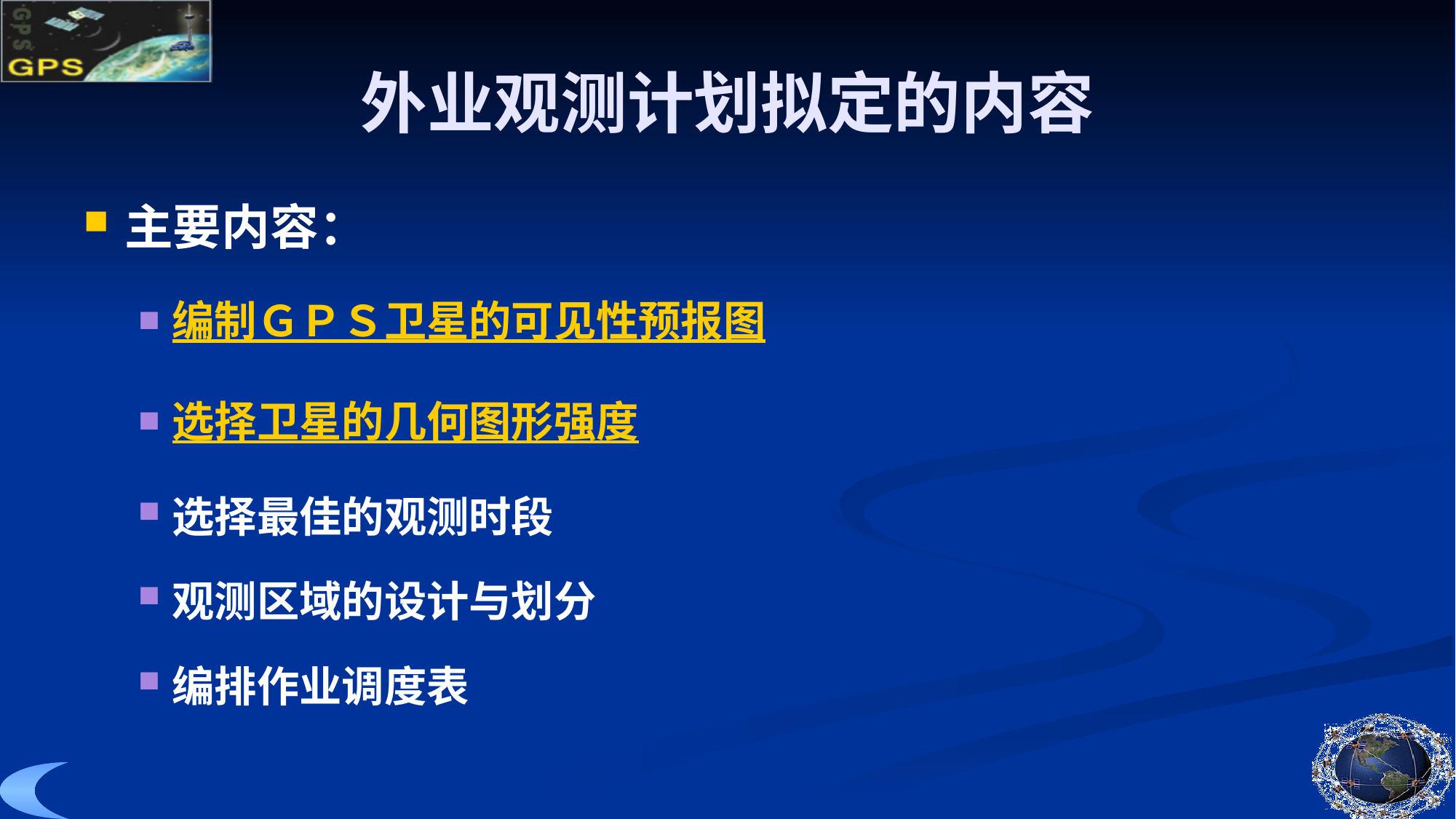

# 外业观测计划拟定的内容
主要内容：
编制ＧＰＳ卫星的可见性预报图
选择卫星的几何图形强度
选择最佳的观测时段
观测区域的设计与划分
编排作业调度表